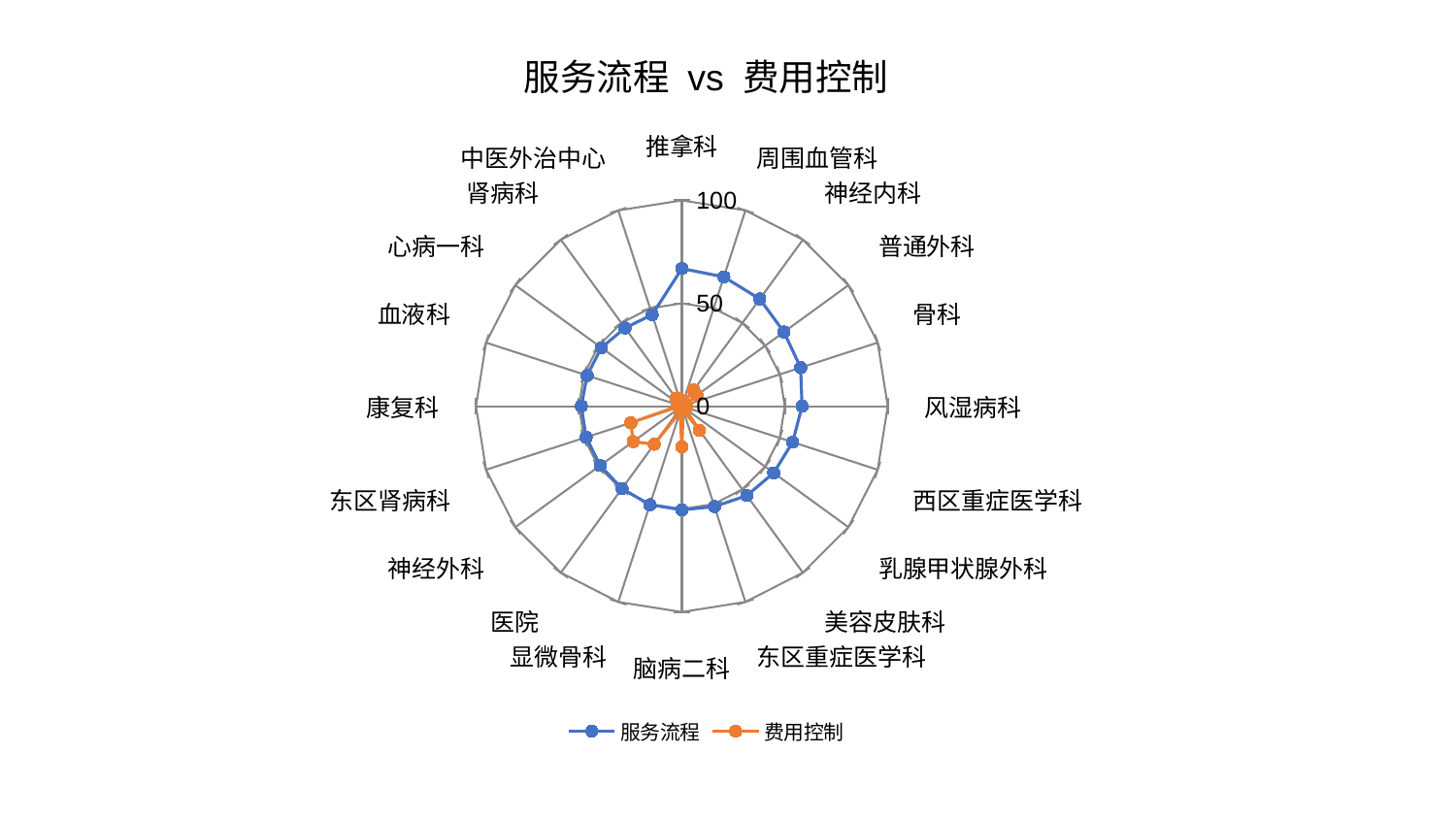

### Chart: 服务流程 vs 费用控制

| Category | 服务流程 | 费用控制 |
|---|---|---|
| 推拿科 | 66.89831586029081 | 2.6823647316135646 |
| 周围血管科 | 66.05026334595824 | 2.159200131516481 |
| 神经内科 | 64.41416495354778 | 9.704960070994591 |
| 普通外科 | 61.29282781816333 | 9.00270274357598 |
| 骨科 | 60.67692429871586 | 1.5449744888988142 |
| 风湿病科 | 58.403511904131 | 2.4595394352877546 |
| 西区重症医学科 | 56.58896278535115 | 1.6114545823402633 |
| 乳腺甲状腺外科 | 55.15276180439304 | 1.8853573058610444 |
| 美容皮肤科 | 53.68534897565715 | 14.536711861270208 |
| 东区重症医学科 | 51.31325451135725 | 2.0917102011685538 |
| 脑病二科 | 50.3769446096733 | 19.79835497130676 |
| 显微骨科 | 50.34498770013815 | 2.939733185492392 |
| 医院 | 49.495429413989996 | 22.868001588837735 |
| 神经外科 | 49.04624085622382 | 29.241630560209515 |
| 东区肾病科 | 48.89807720205817 | 26.06054012468833 |
| 康复科 | 48.846587767565495 | 1.8797518673189422 |
| 血液科 | 48.389741239438365 | 2.185347260950776 |
| 心病一科 | 48.351423083697654 | 2.055539993906754 |
| 肾病科 | 46.97268445430933 | 4.8137006731216045 |
| 中医外治中心 | 46.7380455080405 | 3.8967821395583186 |
62